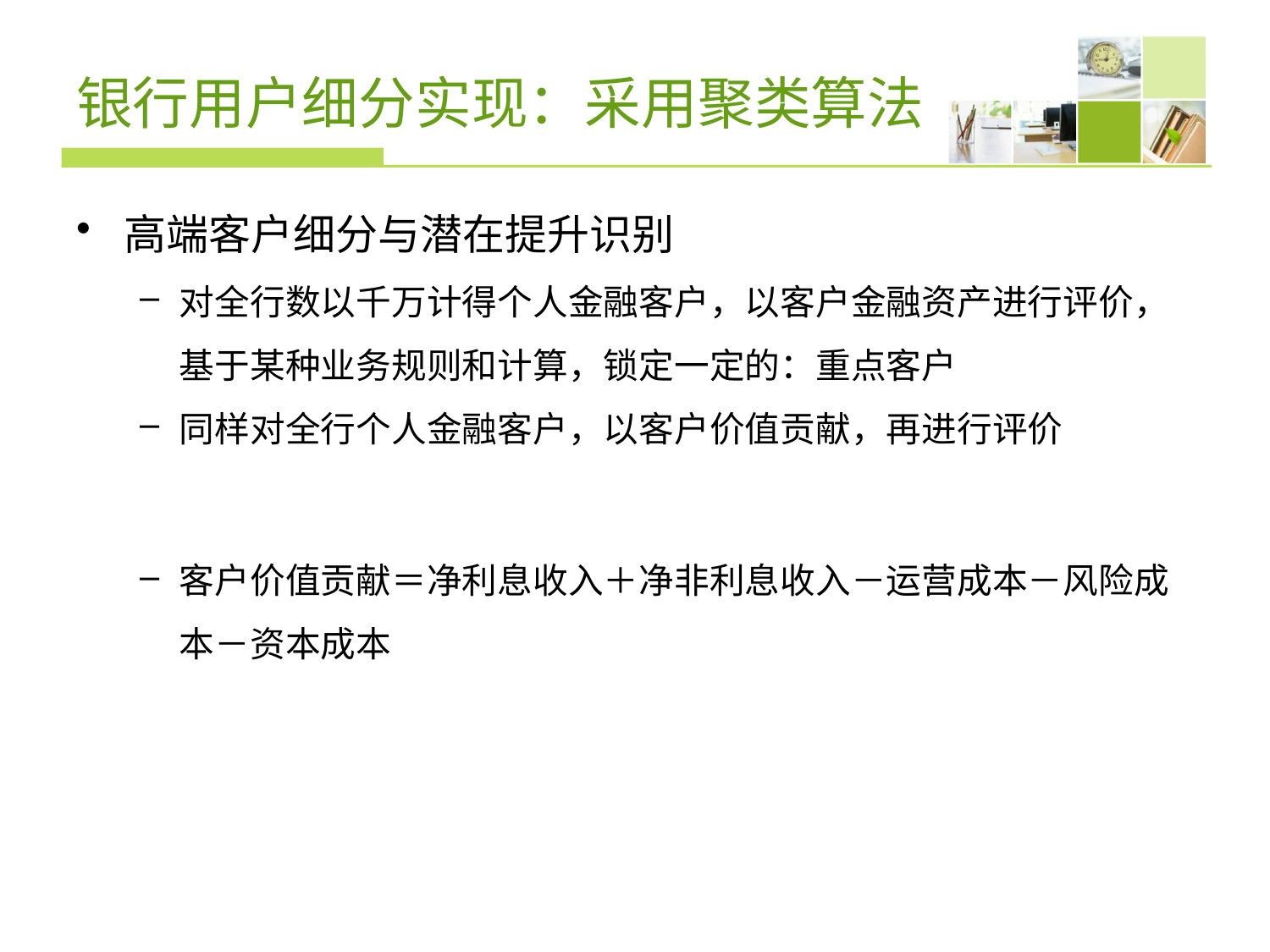

# 银行用户细分实现：采用聚类算法
高端客户细分与潜在提升识别
对全行数以千万计得个人金融客户，以客户金融资产进行评价，基于某种业务规则和计算，锁定一定的：重点客户
同样对全行个人金融客户，以客户价值贡献，再进行评价

客户价值贡献＝净利息收入＋净非利息收入－运营成本－风险成本－资本成本